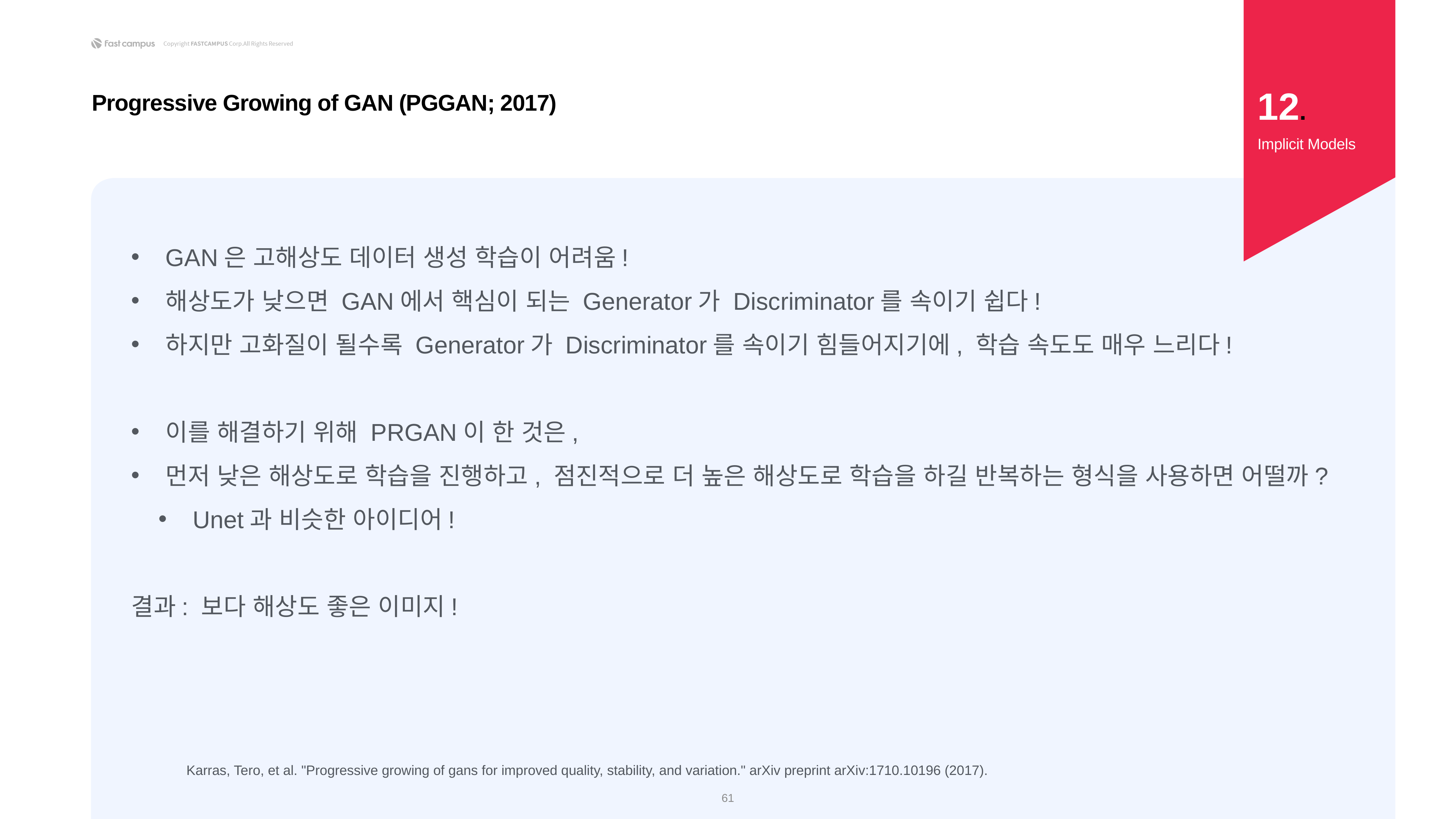

12.
Progressive Growing of GAN (PGGAN; 2017)
Implicit Models

GAN은 고해상도 데이터 생성 학습이 어려움!
해상도가 낮으면 GAN에서 핵심이 되는 Generator가 Discriminator를 속이기 쉽다!
하지만 고화질이 될수록 Generator가 Discriminator를 속이기 힘들어지기에, 학습 속도도 매우 느리다!

이를 해결하기 위해 PRGAN이 한 것은,
먼저 낮은 해상도로 학습을 진행하고, 점진적으로 더 높은 해상도로 학습을 하길 반복하는 형식을 사용하면 어떨까?
Unet과 비슷한 아이디어!
결과: 보다 해상도 좋은 이미지!

Karras, Tero, et al. "Progressive growing of gans for improved quality, stability, and variation." arXiv preprint arXiv:1710.10196 (2017).
61